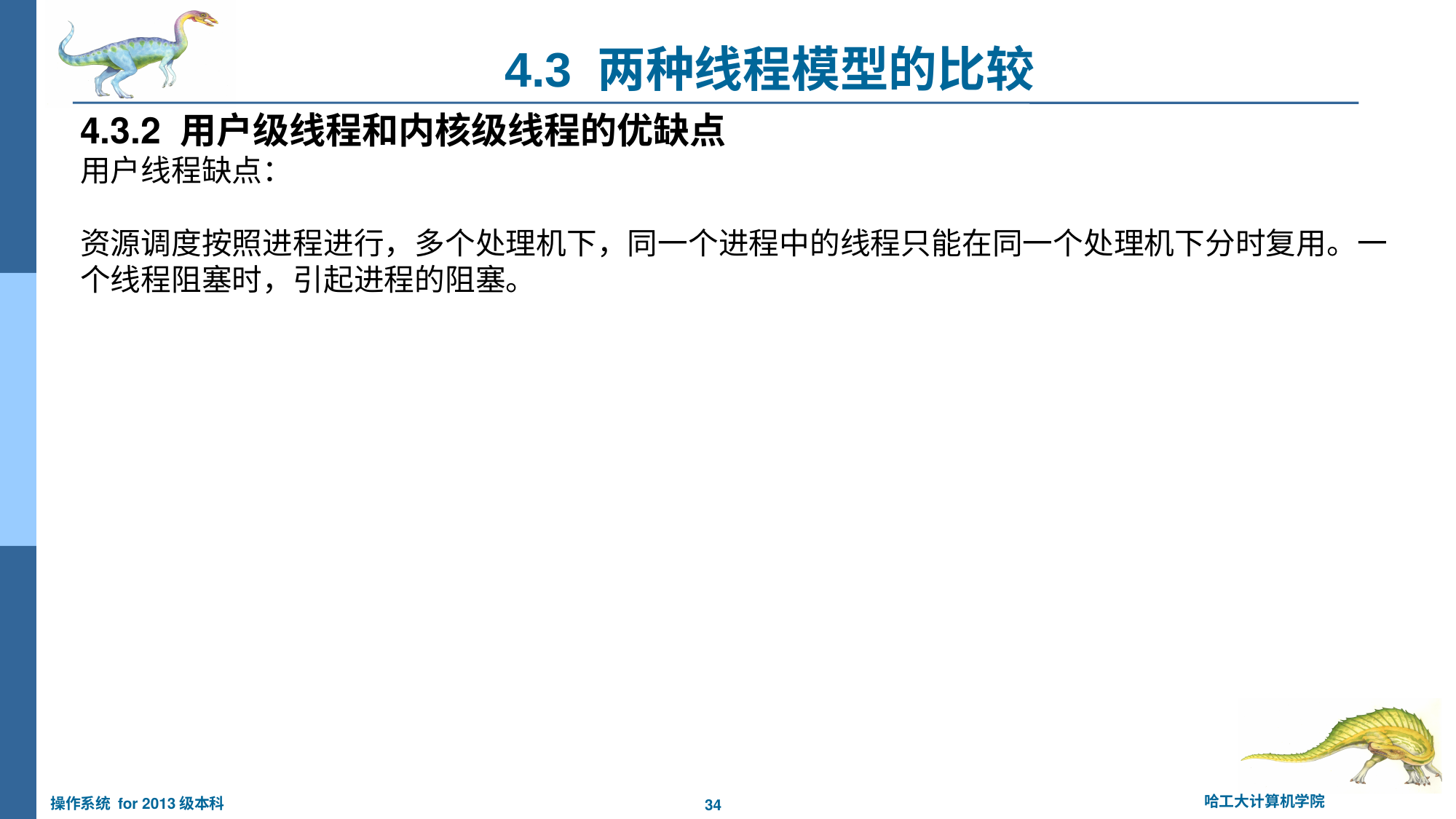

4.3 两种线程模型的比较
4.3.2 用户级线程和内核级线程的优缺点
用户线程缺点：
资源调度按照进程进行，多个处理机下，同一个进程中的线程只能在同一个处理机下分时复用。一个线程阻塞时，引起进程的阻塞。